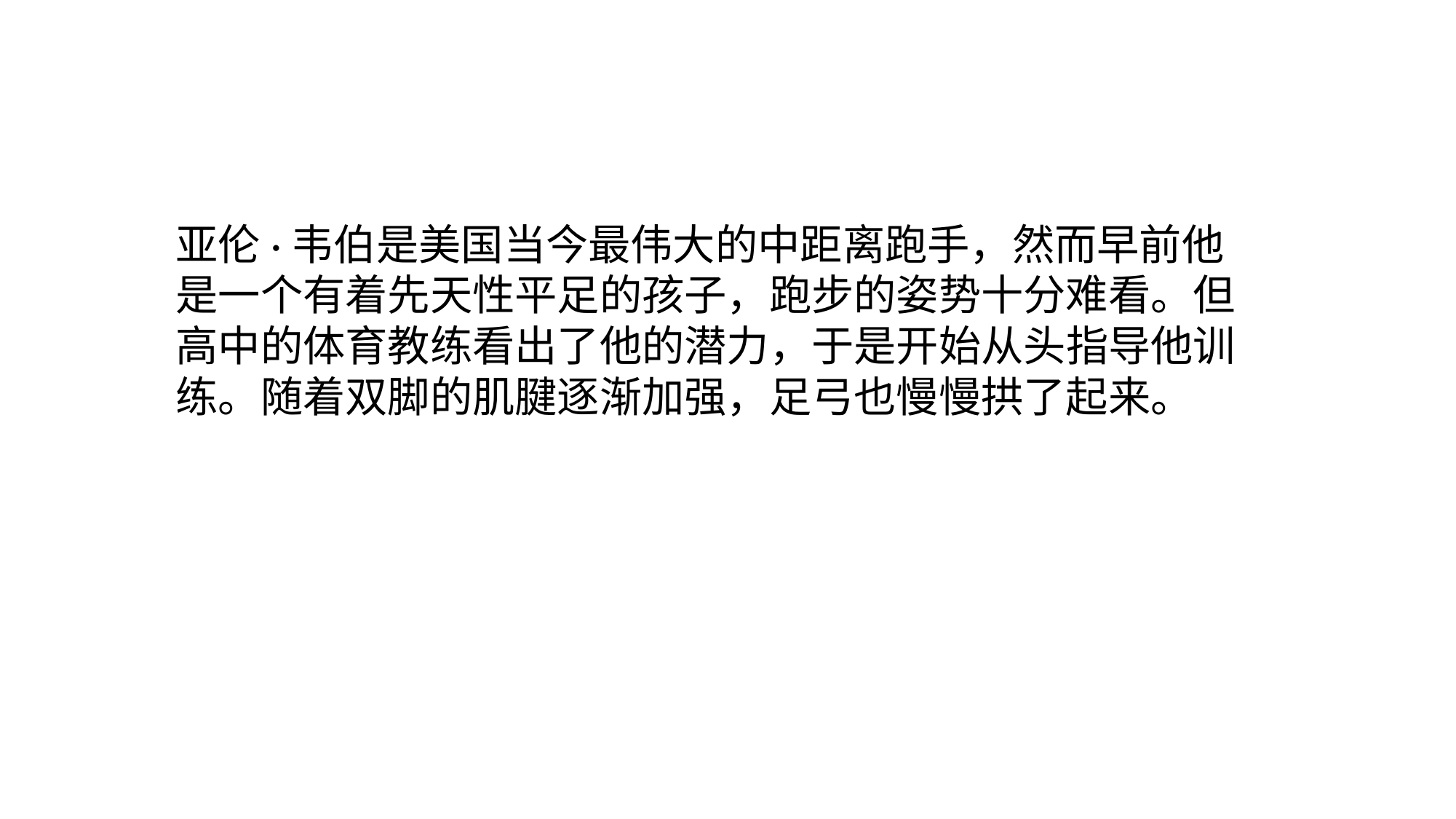

亚伦·韦伯是美国当今最伟大的中距离跑手，然而早前他是一个有着先天性平足的孩子，跑步的姿势十分难看。但高中的体育教练看出了他的潜力，于是开始从头指导他训练。随着双脚的肌腱逐渐加强，足弓也慢慢拱了起来。